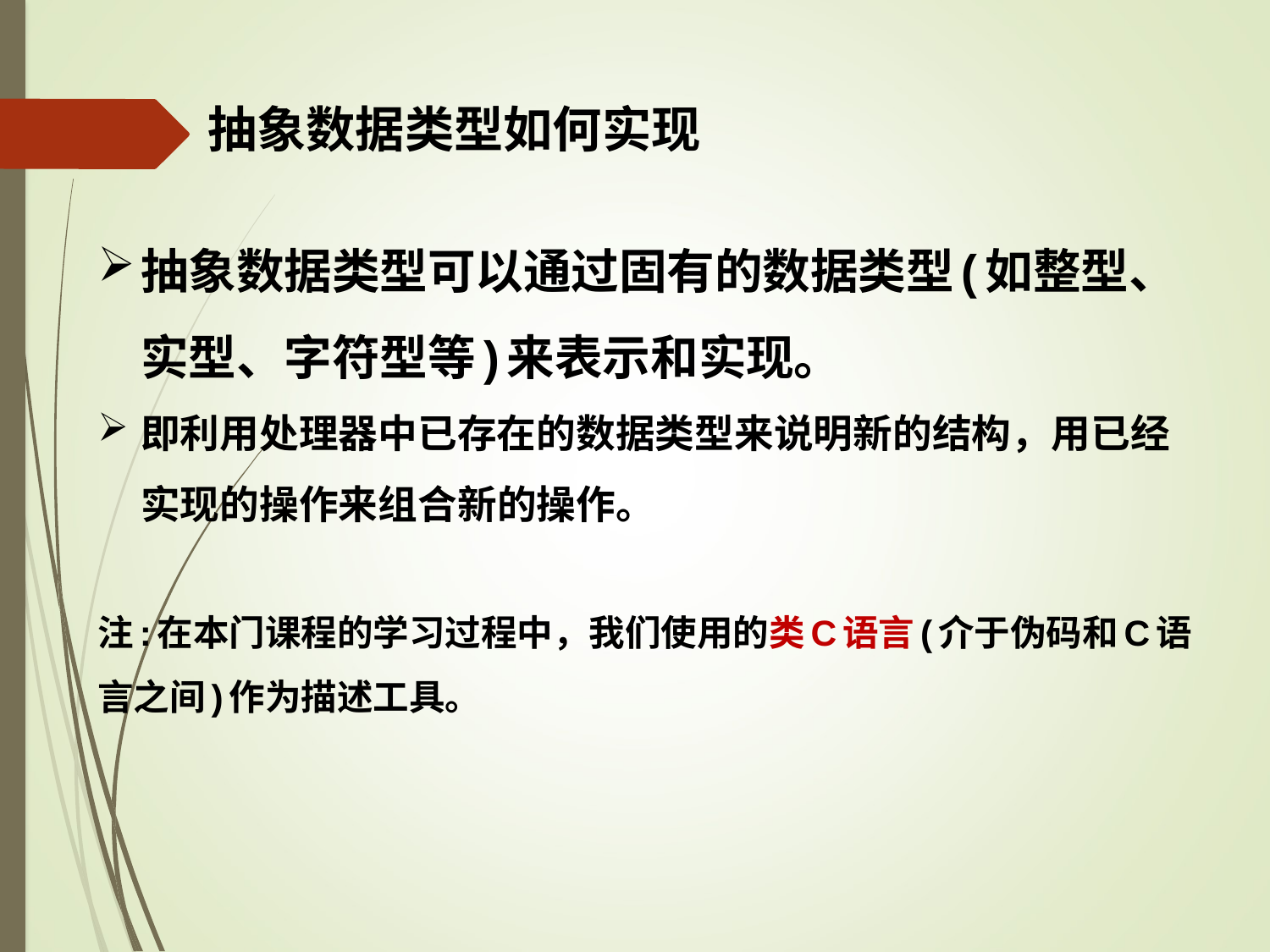

# 抽象数据类型如何实现
45
抽象数据类型可以通过固有的数据类型(如整型、实型、字符型等)来表示和实现。
即利用处理器中已存在的数据类型来说明新的结构，用已经实现的操作来组合新的操作。

注:在本门课程的学习过程中，我们使用的类C语言(介于伪码和C语言之间)作为描述工具。